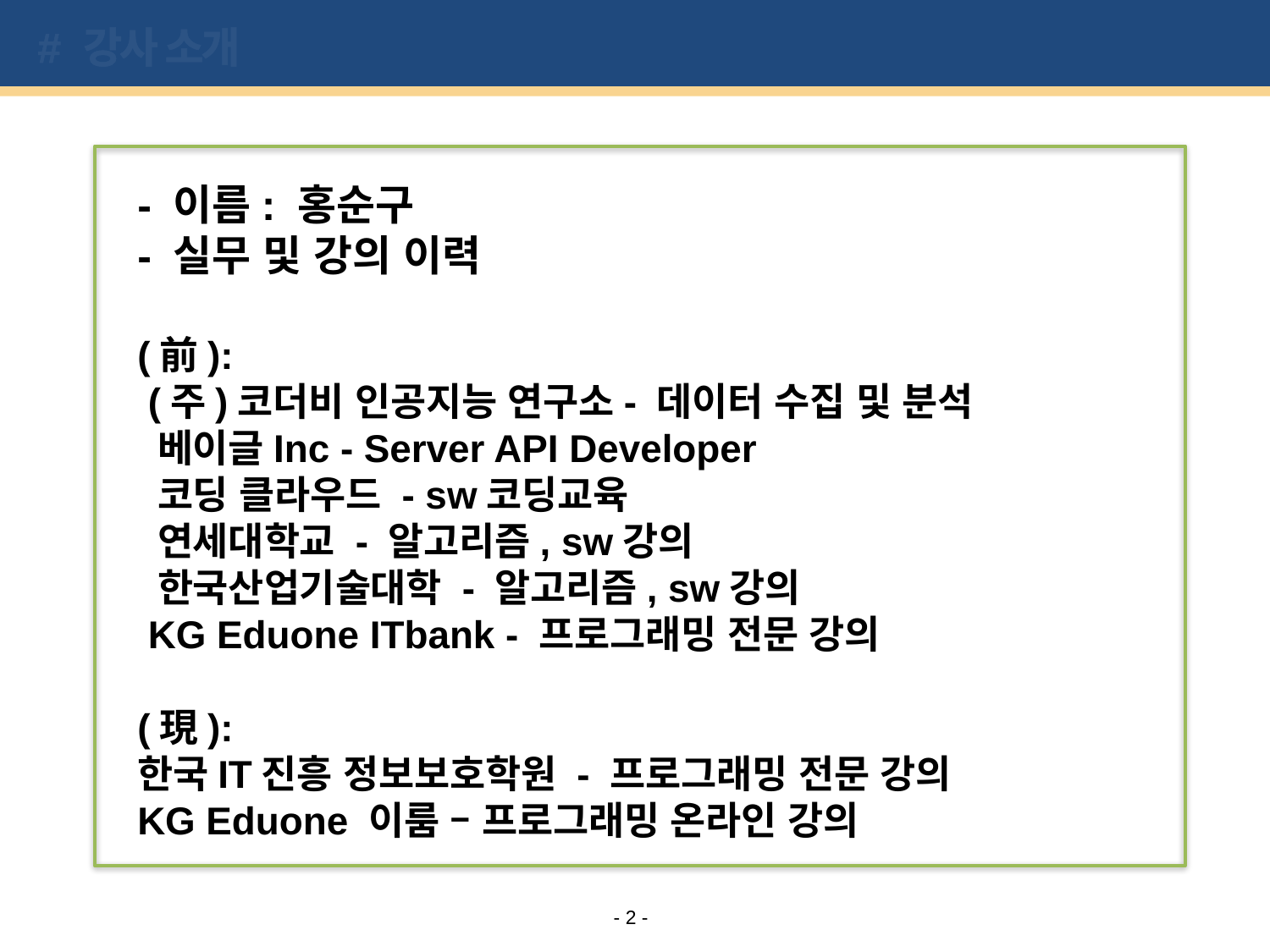

# # 강사 소개

- 이름: 홍순구
- 실무 및 강의 이력

(前):
 (주)코더비 인공지능 연구소- 데이터 수집 및 분석
 베이글Inc - Server API Developer
 코딩 클라우드 - sw코딩교육
 연세대학교 - 알고리즘, sw강의
 한국산업기술대학 - 알고리즘, sw강의
 KG Eduone ITbank - 프로그래밍 전문 강의

(現):
한국IT진흥 정보보호학원 - 프로그래밍 전문 강의
KG Eduone 이룸 – 프로그래밍 온라인 강의